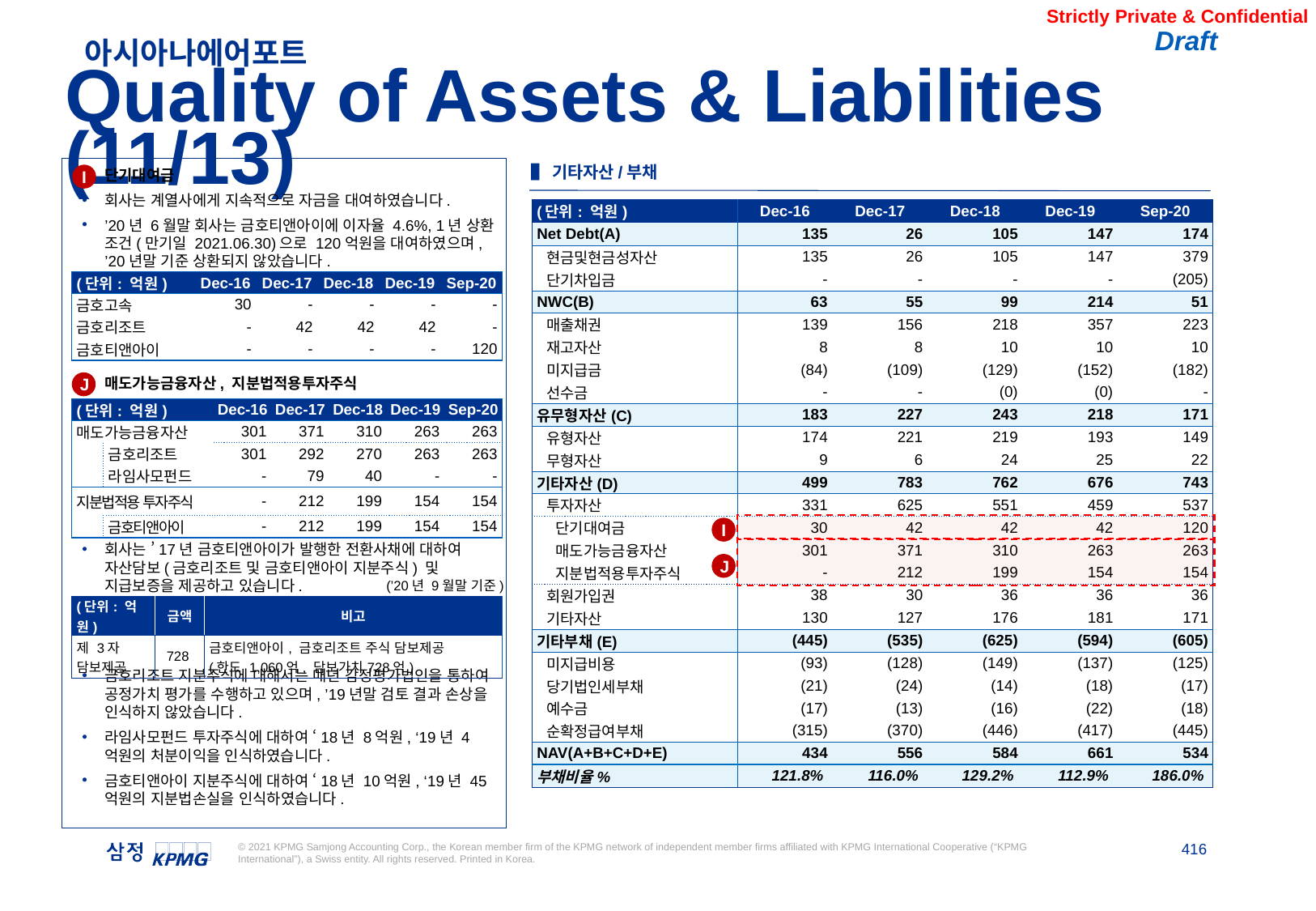

아시아나에어포트
Quality of Assets & Liabilities (11/13)
▌기타자산/부채

단기대여금
회사는 계열사에게 지속적으로 자금을 대여하였습니다.
’20년 6월말 회사는 금호티앤아이에 이자율 4.6%, 1년 상환 조건(만기일 2021.06.30)으로 120억원을 대여하였으며, ’20년말 기준 상환되지 않았습니다.

매도가능금융자산, 지분법적용투자주식

회사는 ’17년 금호티앤아이가 발행한 전환사채에 대하여 자산담보(금호리조트 및 금호티앤아이 지분주식) 및 지급보증을 제공하고 있습니다.

금호리조트 지분주식에 대해서는 매년 감정평가법인을 통하여 공정가치 평가를 수행하고 있으며, ’19년말 검토 결과 손상을 인식하지 않았습니다.
라임사모펀드 투자주식에 대하여 ‘18년 8억원, ‘19년 4억원의 처분이익을 인식하였습니다.
금호티앤아이 지분주식에 대하여 ‘18년 10억원, ‘19년 45억원의 지분법손실을 인식하였습니다.
I
| (단위: 억원) | Dec-16 | Dec-17 | Dec-18 | Dec-19 | Sep-20 |
| --- | --- | --- | --- | --- | --- |
| Net Debt(A) | 135 | 26 | 105 | 147 | 174 |
| 현금및현금성자산 | 135 | 26 | 105 | 147 | 379 |
| 단기차입금 | - | - | - | - | (205) |
| NWC(B) | 63 | 55 | 99 | 214 | 51 |
| 매출채권 | 139 | 156 | 218 | 357 | 223 |
| 재고자산 | 8 | 8 | 10 | 10 | 10 |
| 미지급금 | (84) | (109) | (129) | (152) | (182) |
| 선수금 | - | - | (0) | (0) | - |
| 유무형자산(C) | 183 | 227 | 243 | 218 | 171 |
| 유형자산 | 174 | 221 | 219 | 193 | 149 |
| 무형자산 | 9 | 6 | 24 | 25 | 22 |
| 기타자산(D) | 499 | 783 | 762 | 676 | 743 |
| 투자자산 | 331 | 625 | 551 | 459 | 537 |
| 단기대여금 | 30 | 42 | 42 | 42 | 120 |
| 매도가능금융자산 | 301 | 371 | 310 | 263 | 263 |
| 지분법적용투자주식 | - | 212 | 199 | 154 | 154 |
| 회원가입권 | 38 | 30 | 36 | 36 | 36 |
| 기타자산 | 130 | 127 | 176 | 181 | 171 |
| 기타부채(E) | (445) | (535) | (625) | (594) | (605) |
| 미지급비용 | (93) | (128) | (149) | (137) | (125) |
| 당기법인세부채 | (21) | (24) | (14) | (18) | (17) |
| 예수금 | (17) | (13) | (16) | (22) | (18) |
| 순확정급여부채 | (315) | (370) | (446) | (417) | (445) |
| NAV(A+B+C+D+E) | 434 | 556 | 584 | 661 | 534 |
| 부채비율% | 121.8% | 116.0% | 129.2% | 112.9% | 186.0% |
| (단위: 억원) | Dec-16 | Dec-17 | Dec-18 | Dec-19 | Sep-20 |
| --- | --- | --- | --- | --- | --- |
| 금호고속 | 30 | - | - | - | - |
| 금호리조트 | - | 42 | 42 | 42 | - |
| 금호티앤아이 | - | - | - | - | 120 |
J
| (단위: 억원) |  | Dec-16 | Dec-17 | Dec-18 | Dec-19 | Sep-20 |
| --- | --- | --- | --- | --- | --- | --- |
| 매도가능금융자산 |  | 301 | 371 | 310 | 263 | 263 |
|  | 금호리조트 | 301 | 292 | 270 | 263 | 263 |
|  | 라임사모펀드 | - | 79 | 40 | - | - |
| 지분법적용 투자주식 |  | - | 212 | 199 | 154 | 154 |
|  | 금호티앤아이 | - | 212 | 199 | 154 | 154 |

I

J
(’20년 9월말 기준)
| (단위: 억원) | 금액 | 비고 |
| --- | --- | --- |
| 제 3자 담보제공 | 728 | 금호티앤아이, 금호리조트 주식 담보제공 (한도 1,060억, 담보가치728억) |